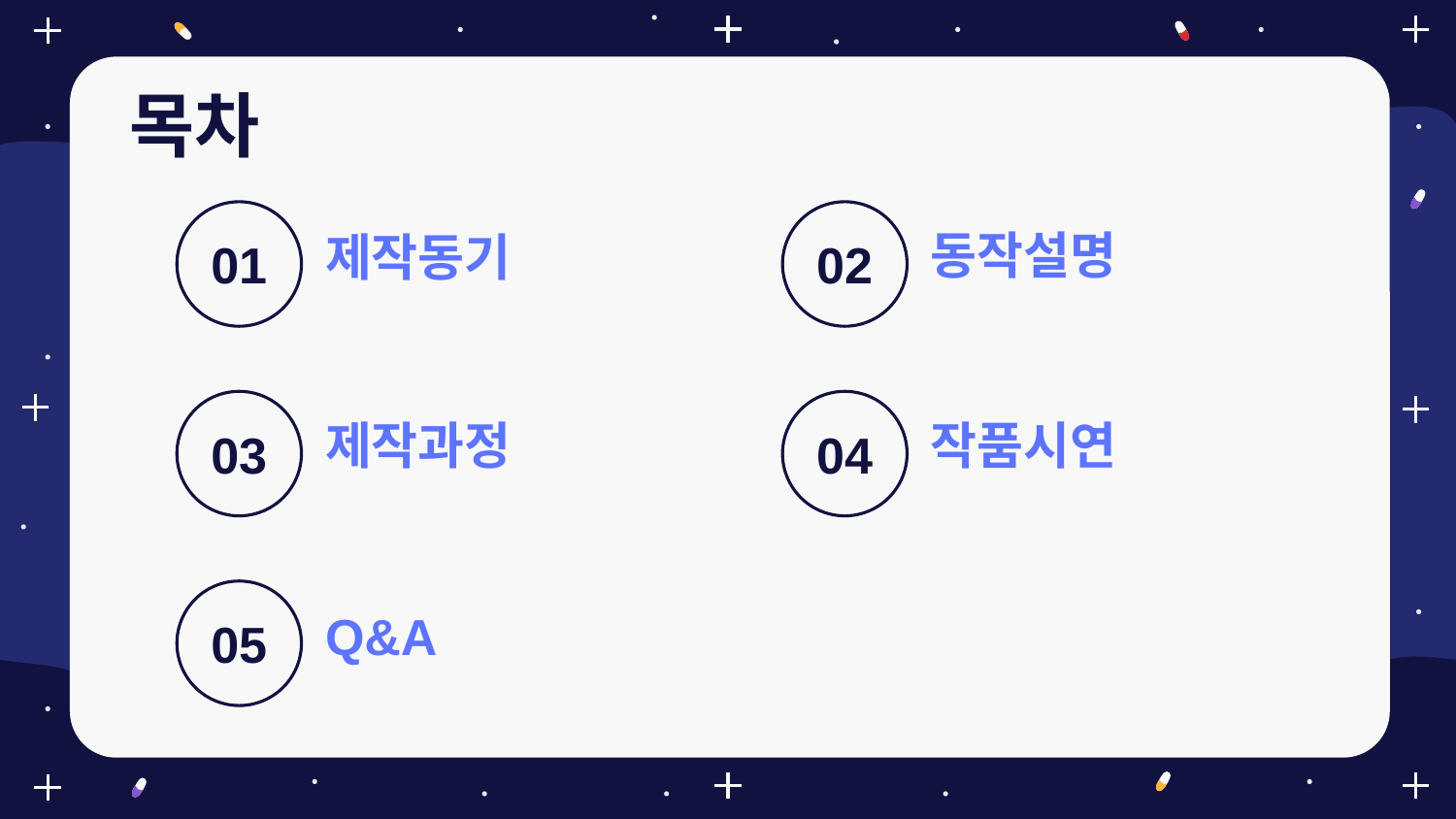

목차
동작설명
# 제작동기

01
02
제작과정
작품시연

03
04
Q&A

05